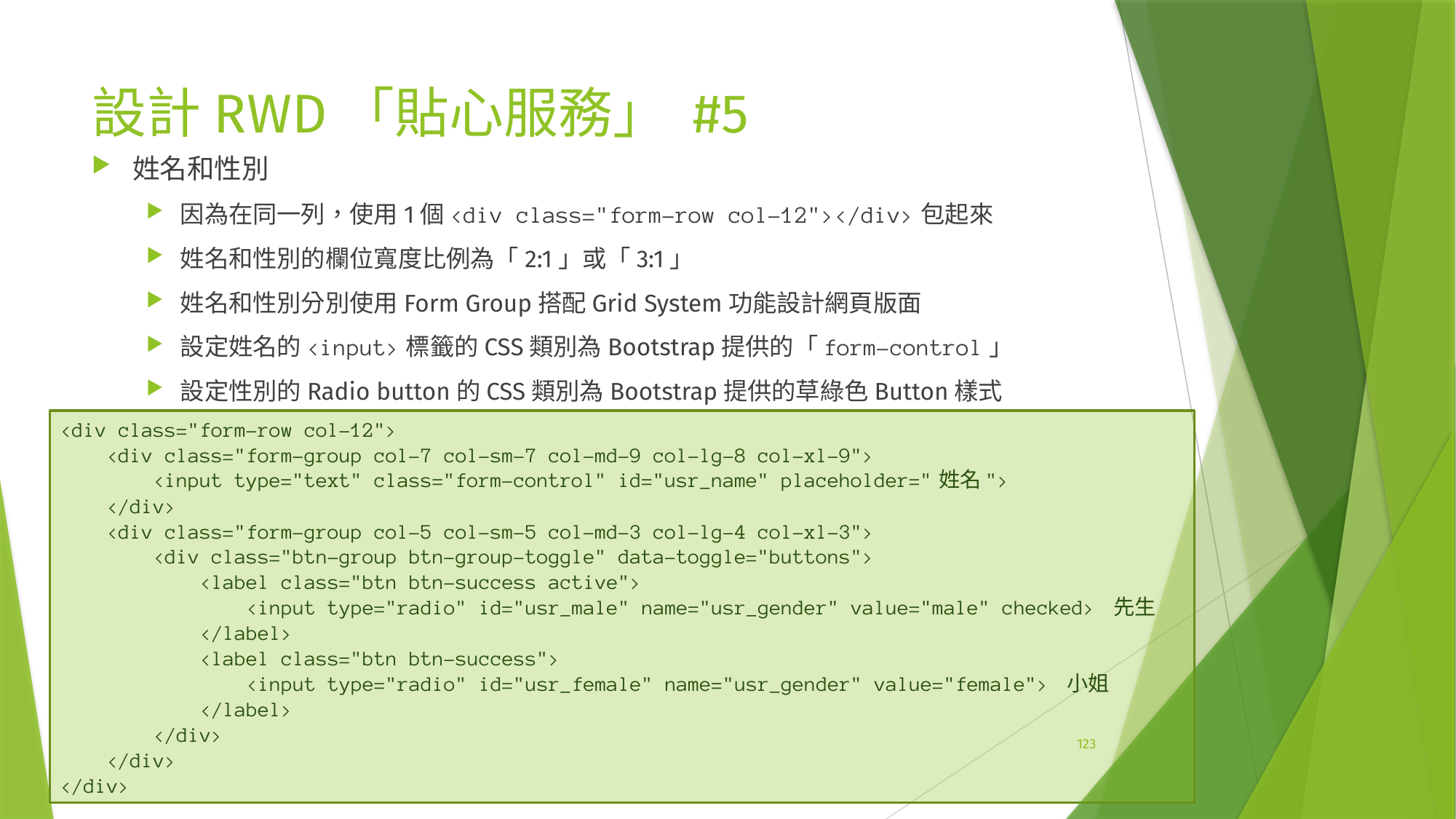

# 設計RWD「貼心服務」 #5
姓名和性別
因為在同一列，使用1個<div class="form-row col-12"></div>包起來
姓名和性別的欄位寬度比例為「2:1」或「3:1」
姓名和性別分別使用Form Group搭配Grid System功能設計網頁版面
設定姓名的<input>標籤的CSS類別為Bootstrap提供的「form-control」
設定性別的Radio button的CSS類別為Bootstrap提供的草綠色Button樣式

<div class="form-row col-12">
    <div class="form-group col-7 col-sm-7 col-md-9 col-lg-8 col-xl-9">
        <input type="text" class="form-control" id="usr_name" placeholder="姓名">
    </div>
    <div class="form-group col-5 col-sm-5 col-md-3 col-lg-4 col-xl-3">
        <div class="btn-group btn-group-toggle" data-toggle="buttons">
            <label class="btn btn-success active">
                <input type="radio" id="usr_male" name="usr_gender" value="male" checked> 先生
            </label>
            <label class="btn btn-success">
                <input type="radio" id="usr_female" name="usr_gender" value="female"> 小姐
            </label>
        </div>
    </div>
</div>
123